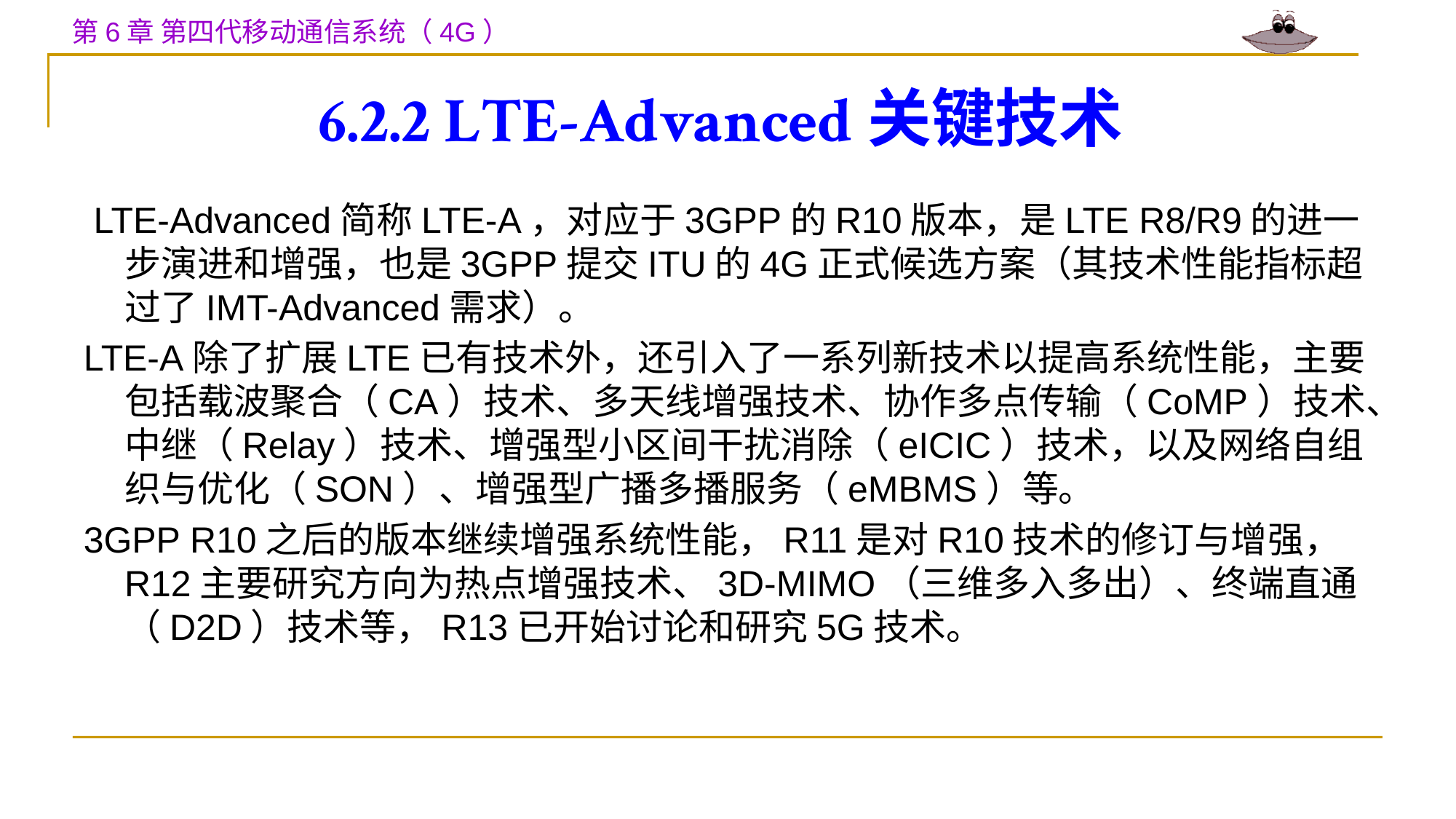

# 6.2.2 LTE-Advanced关键技术
 LTE-Advanced简称LTE-A，对应于3GPP的R10版本，是LTE R8/R9的进一步演进和增强，也是3GPP提交ITU的4G正式候选方案（其技术性能指标超过了IMT-Advanced需求）。
LTE-A除了扩展LTE已有技术外，还引入了一系列新技术以提高系统性能，主要包括载波聚合（CA）技术、多天线增强技术、协作多点传输（CoMP）技术、中继（Relay）技术、增强型小区间干扰消除（eICIC）技术，以及网络自组织与优化（SON）、增强型广播多播服务（eMBMS）等。
3GPP R10之后的版本继续增强系统性能，R11是对R10技术的修订与增强，R12主要研究方向为热点增强技术、3D-MIMO（三维多入多出）、终端直通（D2D）技术等，R13已开始讨论和研究5G技术。